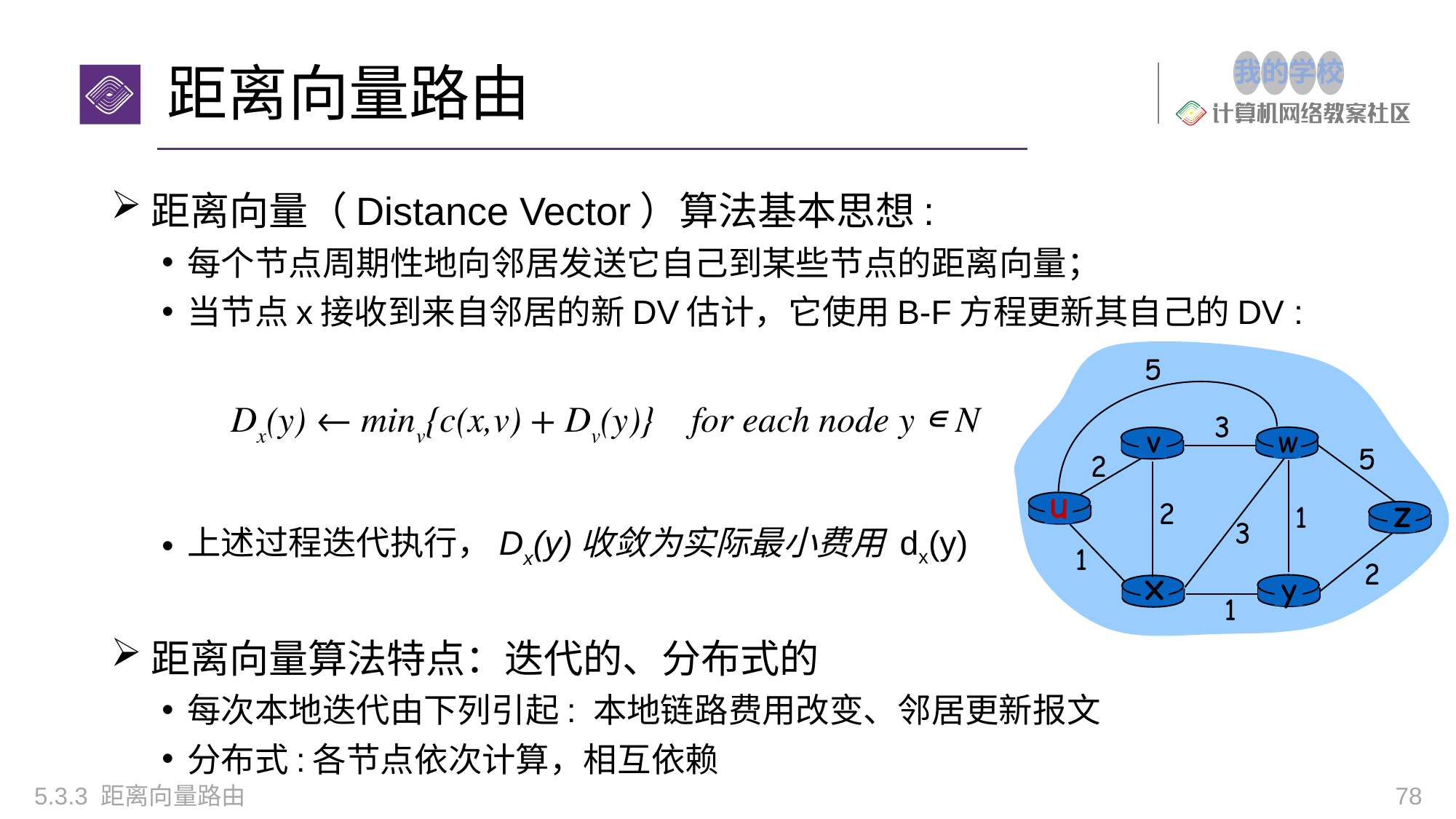

# 距离向量路由
距离向量（Distance Vector）算法基本思想:
每个节点周期性地向邻居发送它自己到某些节点的距离向量；
当节点x接收到来自邻居的新DV估计，它使用B-F方程更新其自己的DV :

上述过程迭代执行，Dx(y)收敛为实际最小费用 dx(y)

距离向量算法特点：迭代的、分布式的
每次本地迭代由下列引起: 本地链路费用改变、邻居更新报文
分布式:各节点依次计算，相互依赖

5

3
v

w

5

2

u

z

2

1

3

1
2
x

y

1

Dx(y) ← minv{c(x,v) + Dv(y)}    for each node y ∊ N
5.3.3 距离向量路由
78